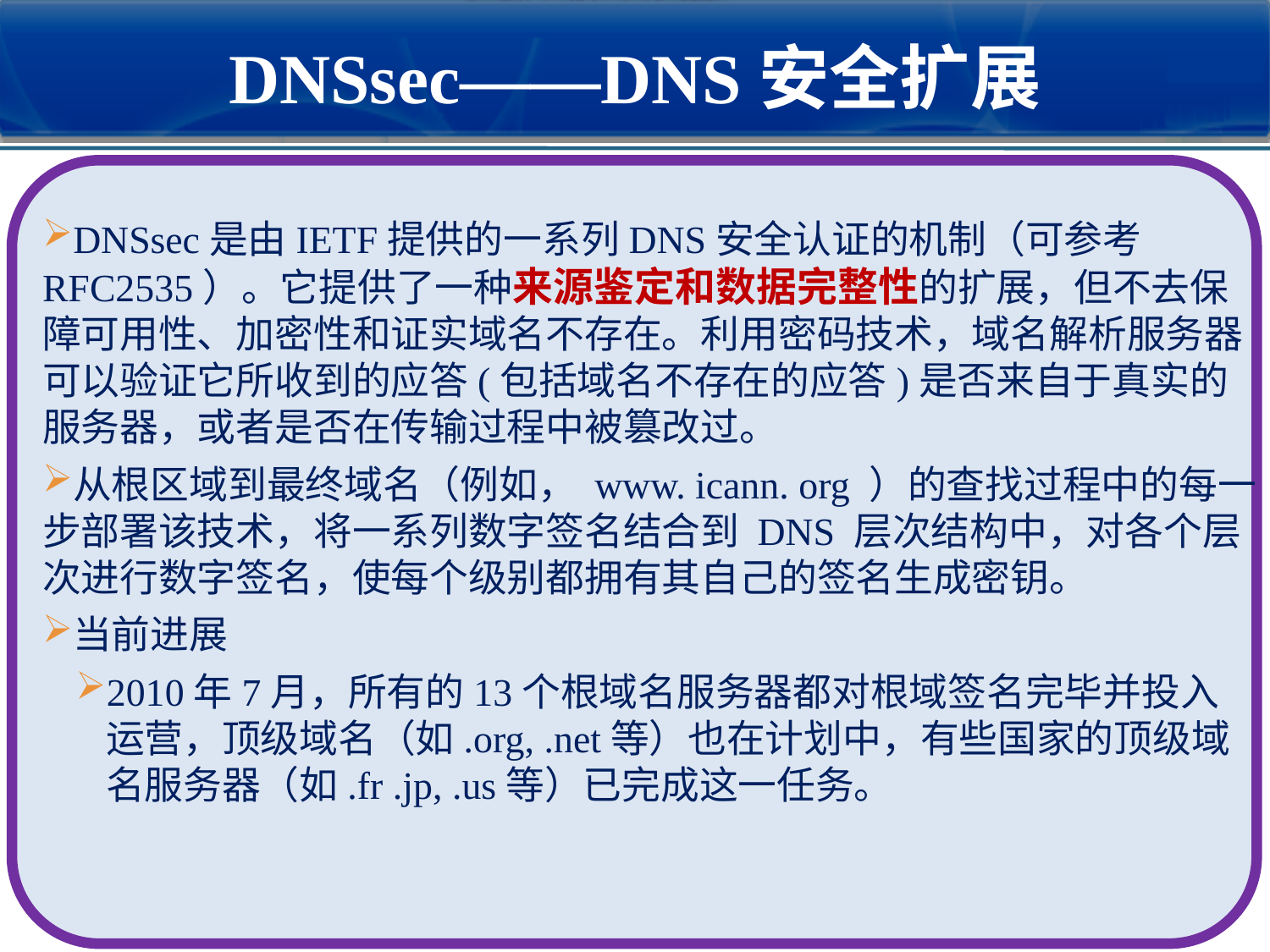

DNSsec——DNS安全扩展

DNSsec是由IETF提供的一系列DNS安全认证的机制（可参考RFC2535）。它提供了一种来源鉴定和数据完整性的扩展，但不去保障可用性、加密性和证实域名不存在。利用密码技术，域名解析服务器可以验证它所收到的应答(包括域名不存在的应答)是否来自于真实的服务器，或者是否在传输过程中被篡改过。
从根区域到最终域名（例如， www. icann. org ）的查找过程中的每一步部署该技术，将一系列数字签名结合到 DNS 层次结构中，对各个层次进行数字签名，使每个级别都拥有其自己的签名生成密钥。
当前进展
2010年7月，所有的13个根域名服务器都对根域签名完毕并投入运营，顶级域名（如.org, .net等）也在计划中，有些国家的顶级域名服务器（如.fr .jp, .us等）已完成这一任务。